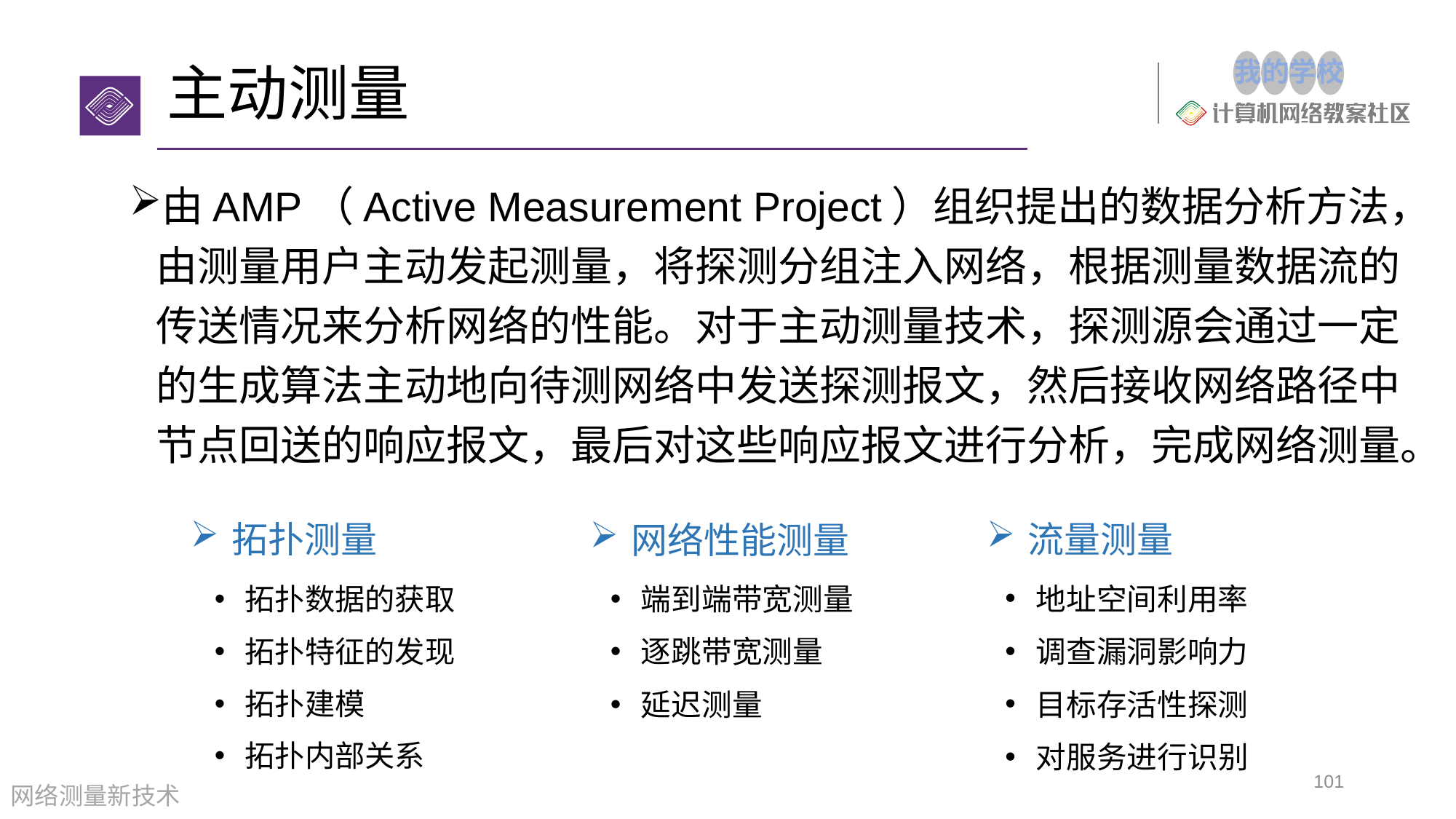

# 主动测量
由AMP（Active Measurement Project）组织提出的数据分析方法，由测量用户主动发起测量，将探测分组注入网络，根据测量数据流的传送情况来分析网络的性能。对于主动测量技术，探测源会通过一定的生成算法主动地向待测网络中发送探测报文，然后接收网络路径中节点回送的响应报文，最后对这些响应报文进行分析，完成网络测量。

拓扑测量
拓扑数据的获取
拓扑特征的发现
拓扑建模
拓扑内部关系
流量测量
地址空间利用率
调查漏洞影响力
目标存活性探测
对服务进行识别

网络性能测量
端到端带宽测量
逐跳带宽测量
延迟测量

101
网络测量新技术